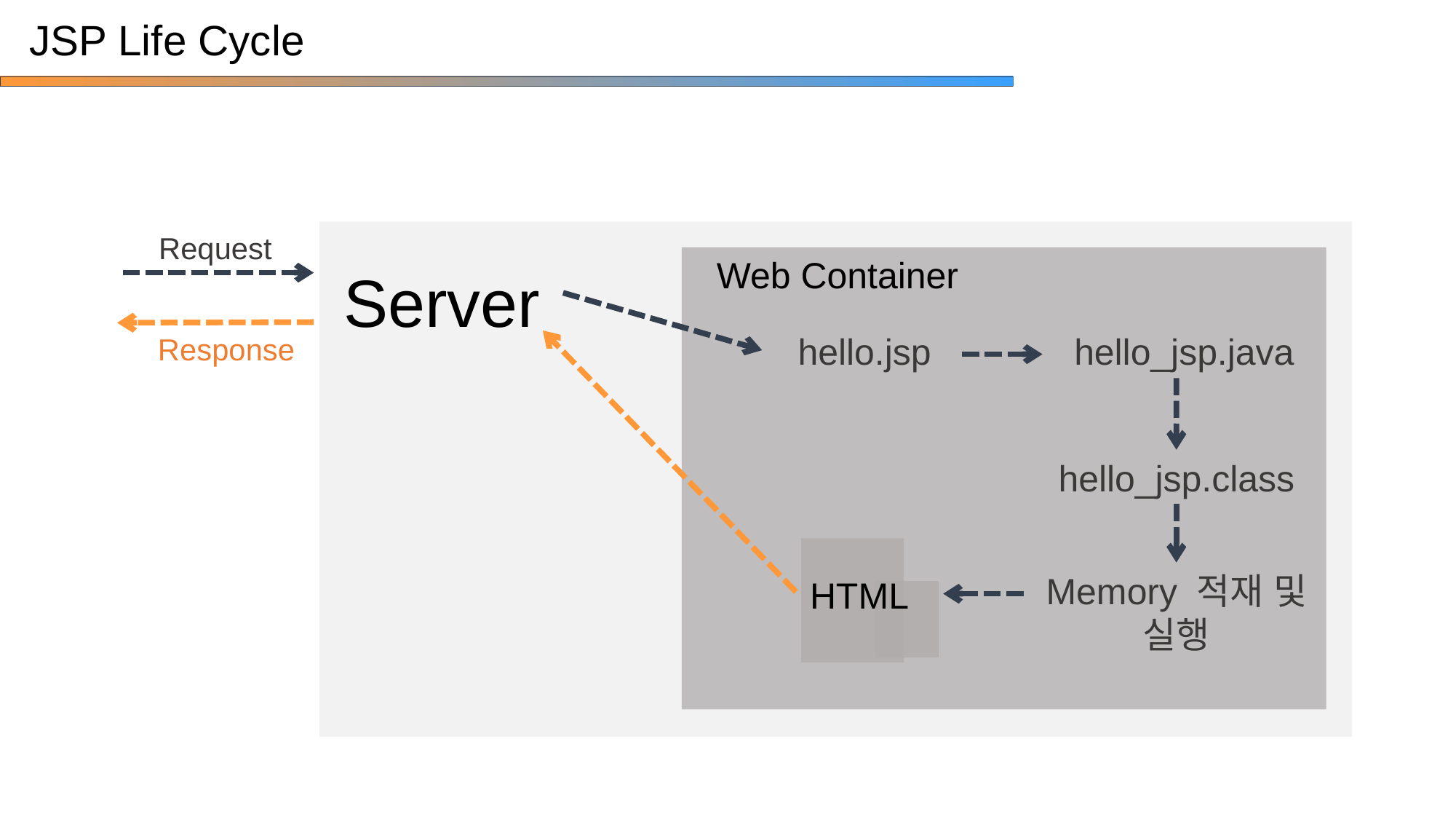

JSP Life Cycle

Request
Web Container

Server
Response
hello.jsp
hello_jsp.java
hello_jsp.class

HTML
Memory 적재 및 실행